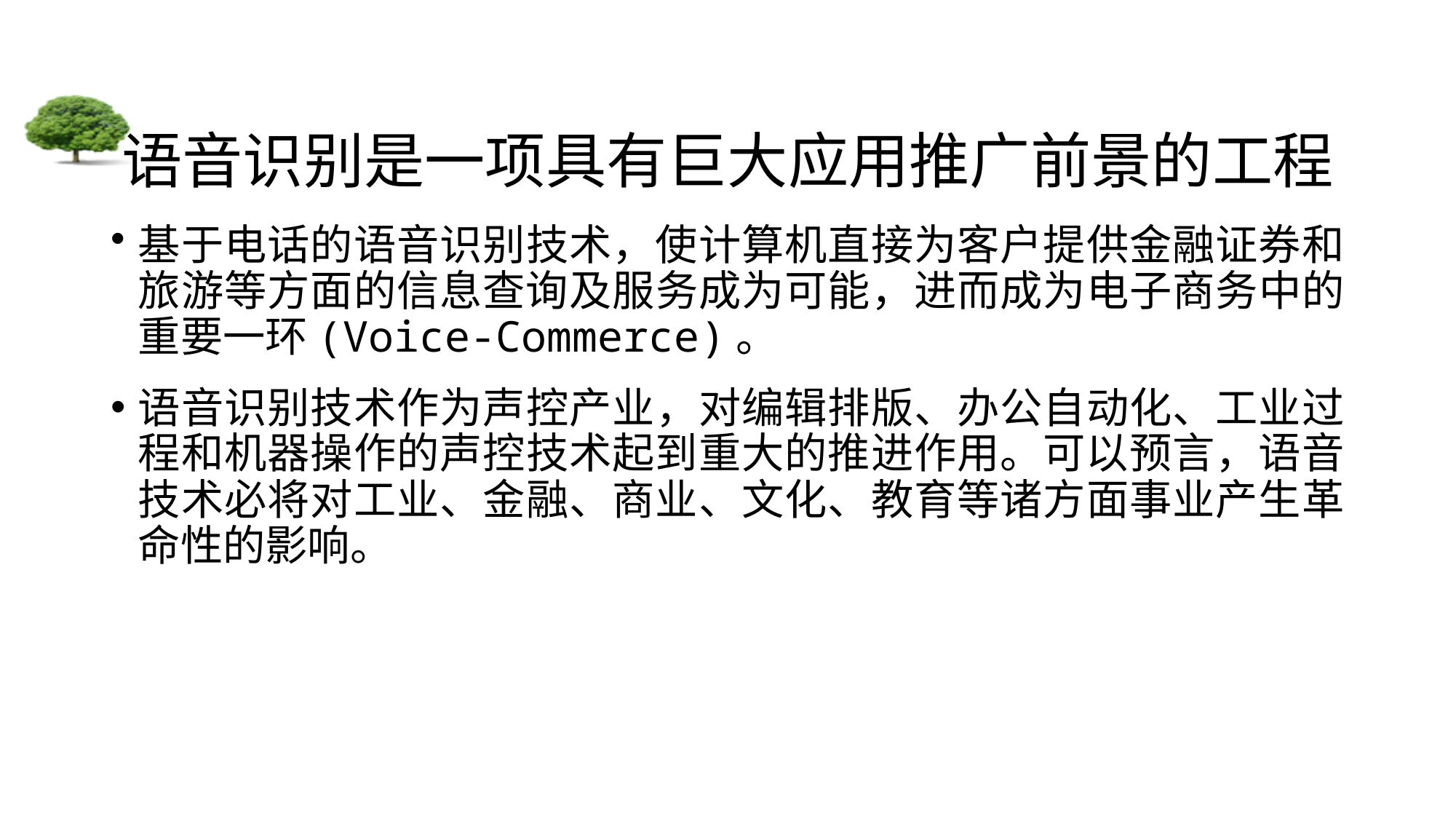

# 语音识别是一项具有巨大应用推广前景的工程
基于电话的语音识别技术，使计算机直接为客户提供金融证券和旅游等方面的信息查询及服务成为可能，进而成为电子商务中的重要一环(Voice-Commerce)。

语音识别技术作为声控产业，对编辑排版、办公自动化、工业过程和机器操作的声控技术起到重大的推进作用。可以预言，语音技术必将对工业、金融、商业、文化、教育等诸方面事业产生革命性的影响。